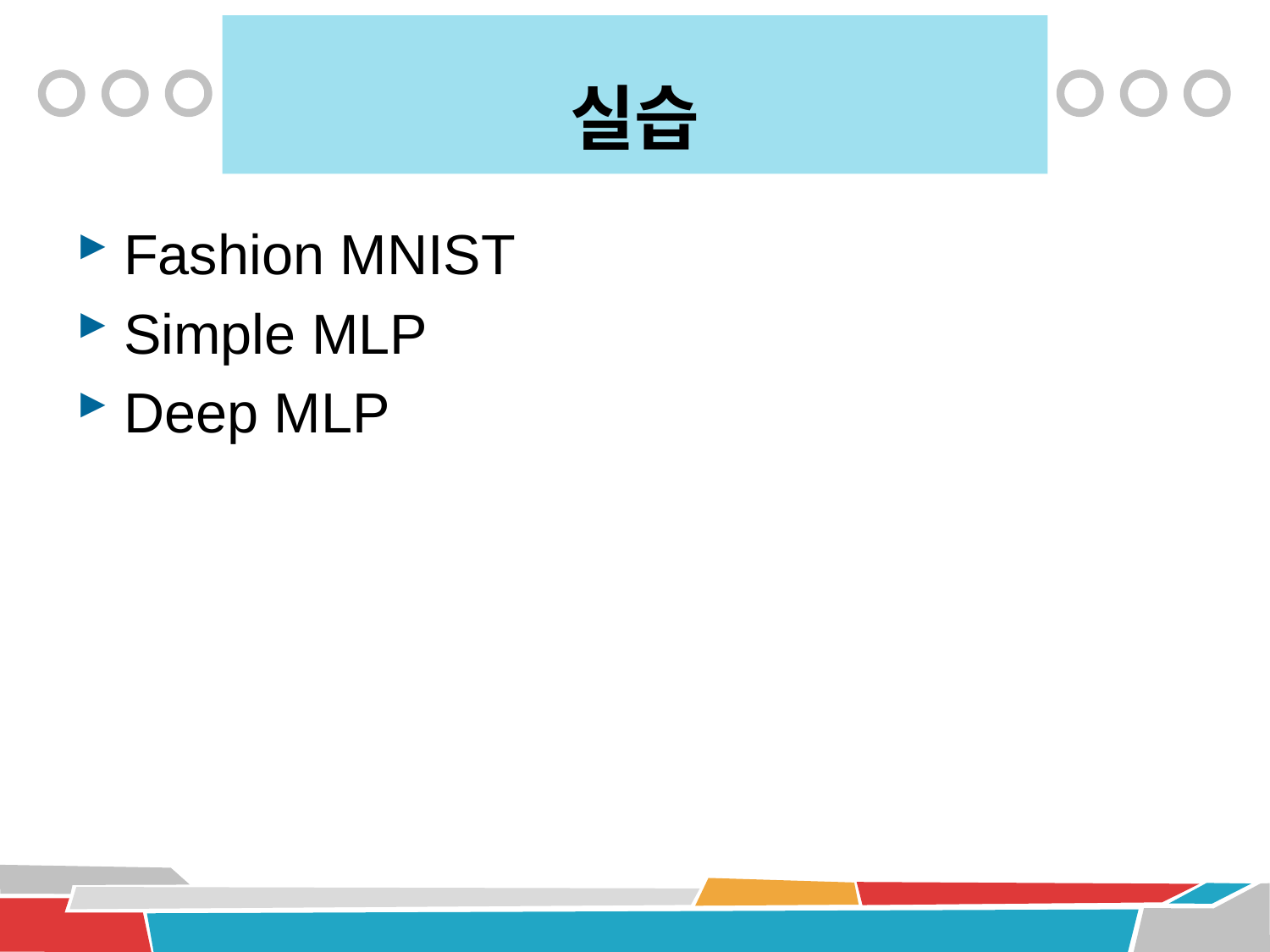

# 실습
Fashion MNIST
Simple MLP
Deep MLP